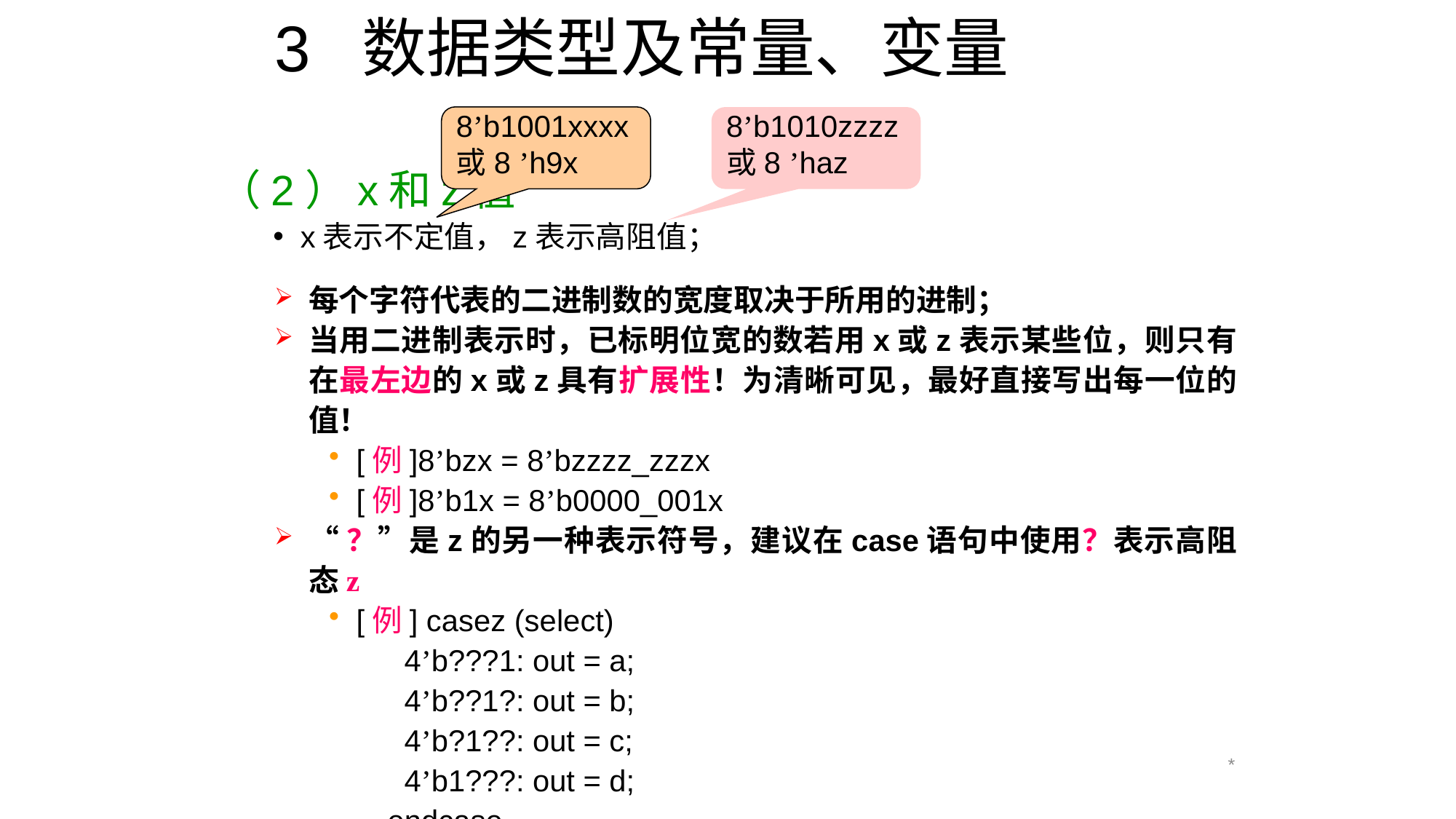

# 3  数据类型及常量、变量
8’b1001xxxx或8 ’h9x
8’b1010zzzz或8 ’haz
（2）x和z值
x表示不定值，z表示高阻值；
每个字符代表的二进制数的宽度取决于所用的进制；
当用二进制表示时，已标明位宽的数若用x或z表示某些位，则只有在最左边的x或z具有扩展性！为清晰可见，最好直接写出每一位的值！
[例]8’bzx = 8’bzzzz_zzzx
[例]8’b1x = 8’b0000_001x
“？”是z的另一种表示符号，建议在case语句中使用？表示高阻态z
[例] casez (select)
         4’b???1: out = a;
         4’b??1?: out = b;
         4’b?1??: out = c;
         4’b1???: out = d;
       endcase
*